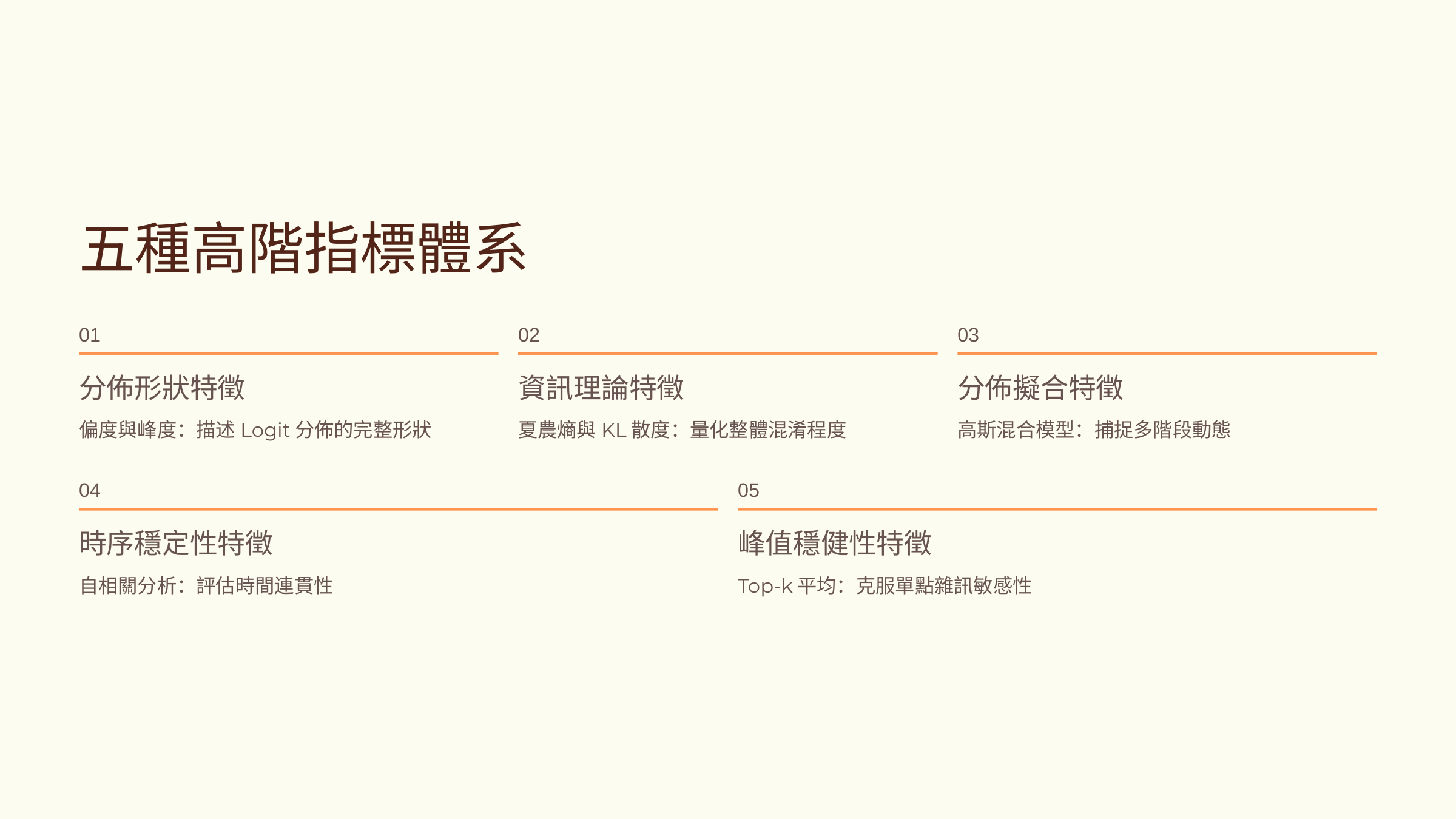

五種高階指標體系
01
02
03

分佈形狀特徵
資訊理論特徵
分佈擬合特徵
偏度與峰度：描述Logit分佈的完整形狀
夏農熵與KL散度：量化整體混淆程度
高斯混合模型：捕捉多階段動態
04
05

時序穩定性特徵
峰值穩健性特徵
自相關分析：評估時間連貫性
Top-k平均：克服單點雜訊敏感性